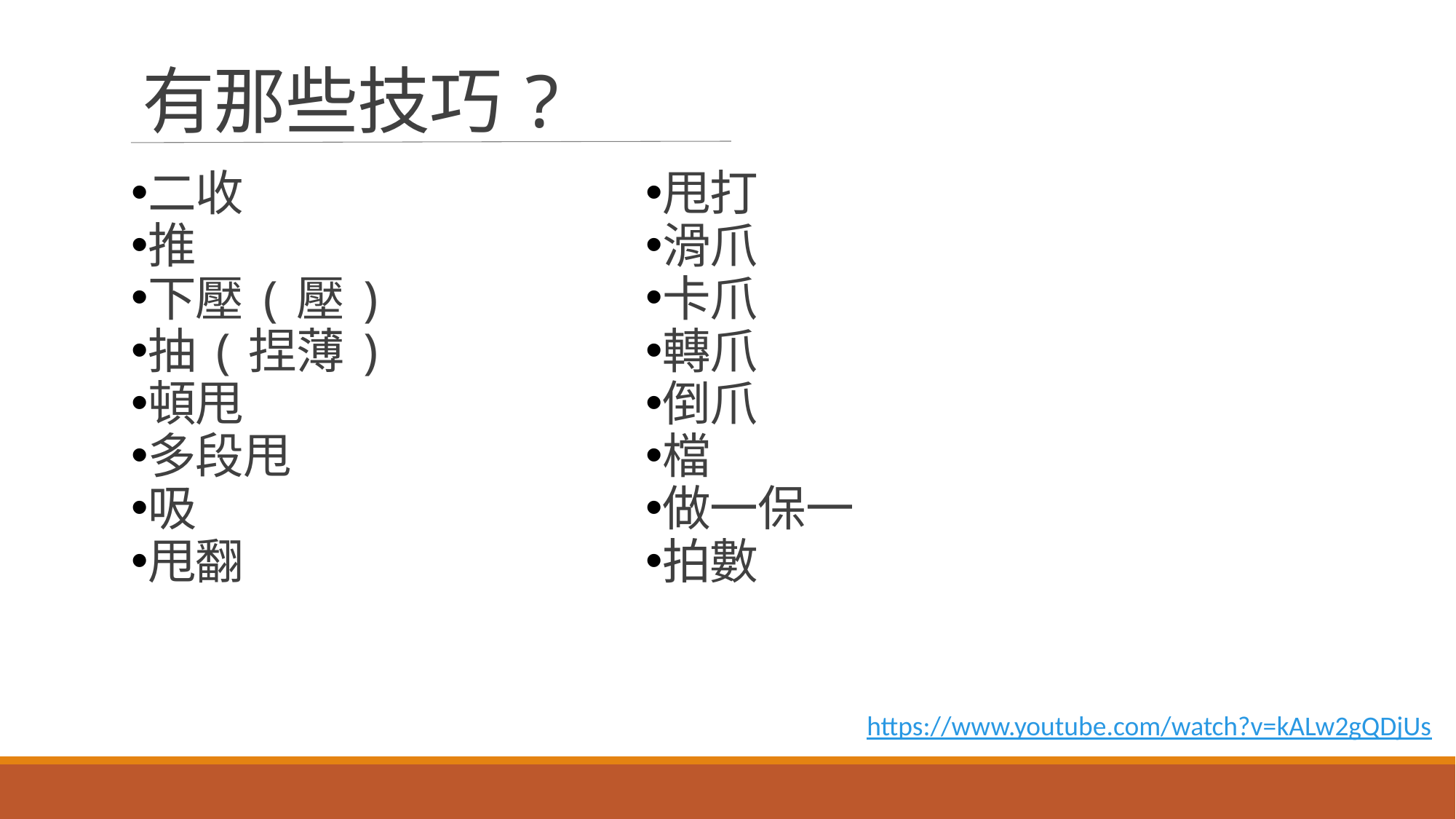

# 有那些技巧?
二收
推
下壓(壓)
抽(捏薄)
頓甩
多段甩
吸
甩翻

甩打
滑爪
卡爪
轉爪
倒爪
檔
做一保一
拍數

https://www.youtube.com/watch?v=kALw2gQDjUs